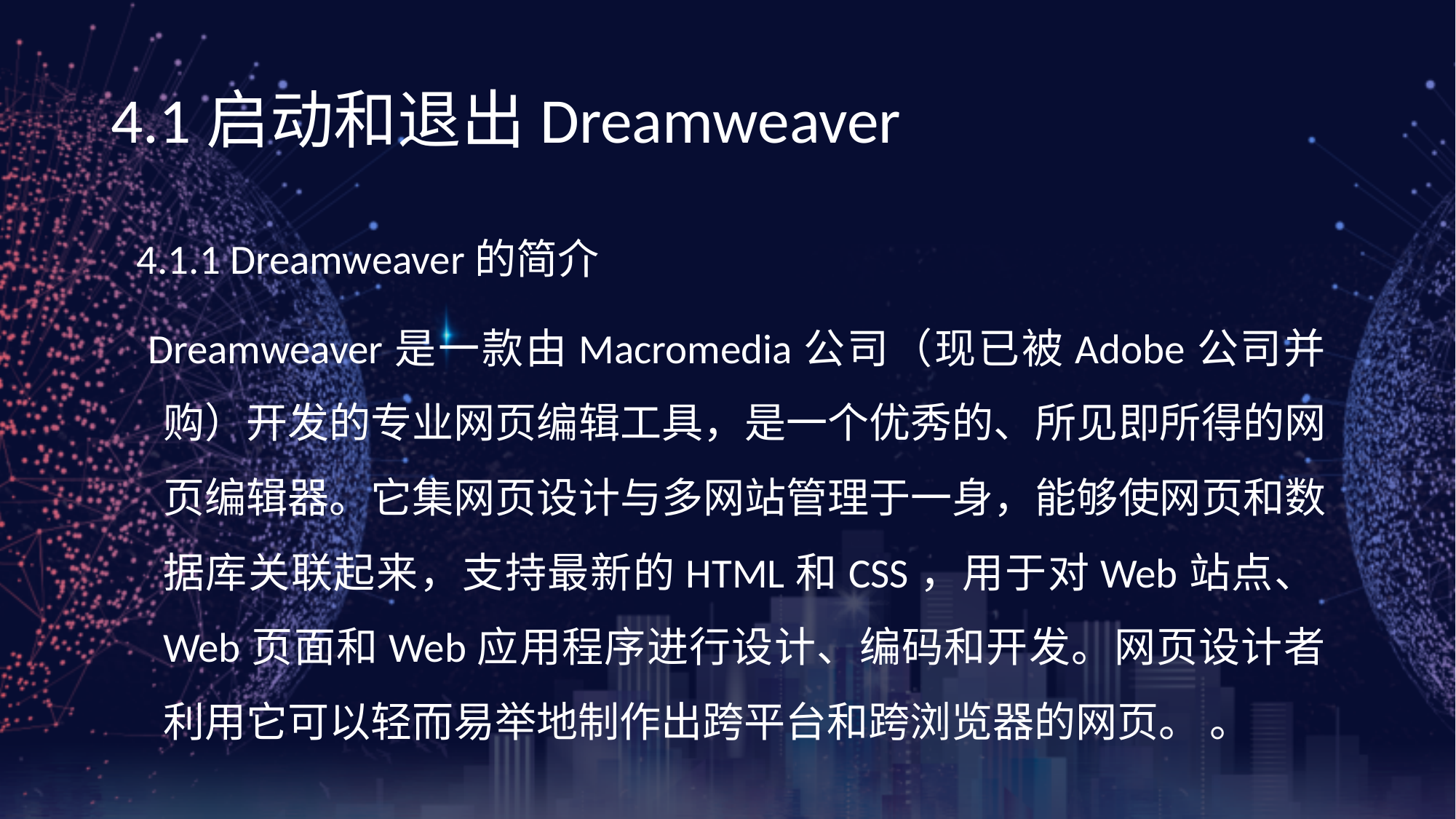

《网页设计与制作案例教程》（第3版）
# 4.1启动和退出Dreamweaver
4.1.1 Dreamweaver的简介
 Dreamweaver是一款由Macromedia公司（现已被Adobe公司并购）开发的专业网页编辑工具，是一个优秀的、所见即所得的网页编辑器。它集网页设计与多网站管理于一身，能够使网页和数据库关联起来，支持最新的HTML和CSS，用于对Web站点、Web页面和Web应用程序进行设计、编码和开发。网页设计者利用它可以轻而易举地制作出跨平台和跨浏览器的网页。 。